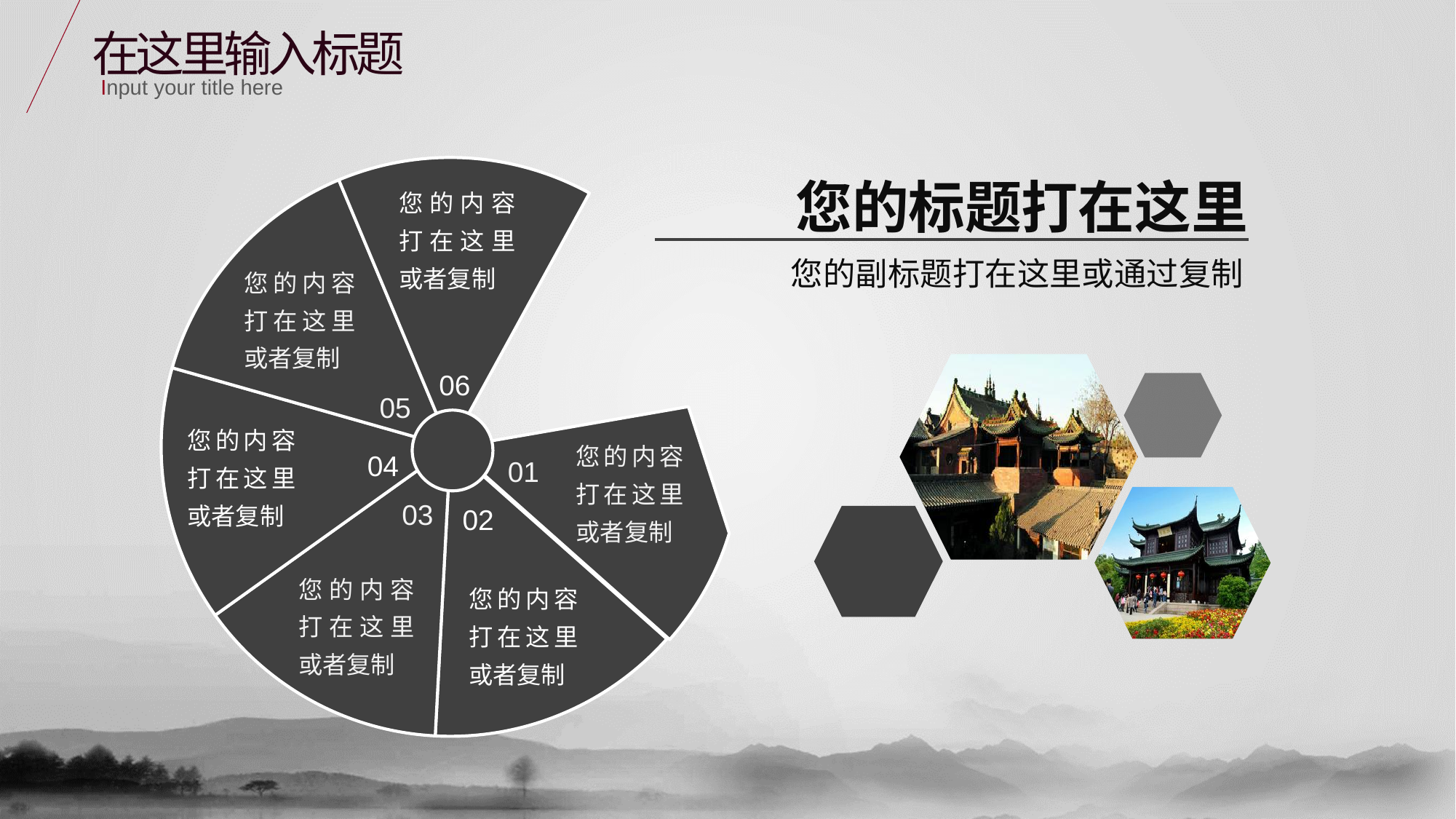

在这里输入标题
Input your title here
您的标题打在这里

您的内容打在这里或者复制
您的副标题打在这里或通过复制
您的内容打在这里或者复制
06

05

您的内容打在这里或者复制
您的内容打在这里或者复制
04
01
03
02

您的内容打在这里或者复制
您的内容打在这里或者复制